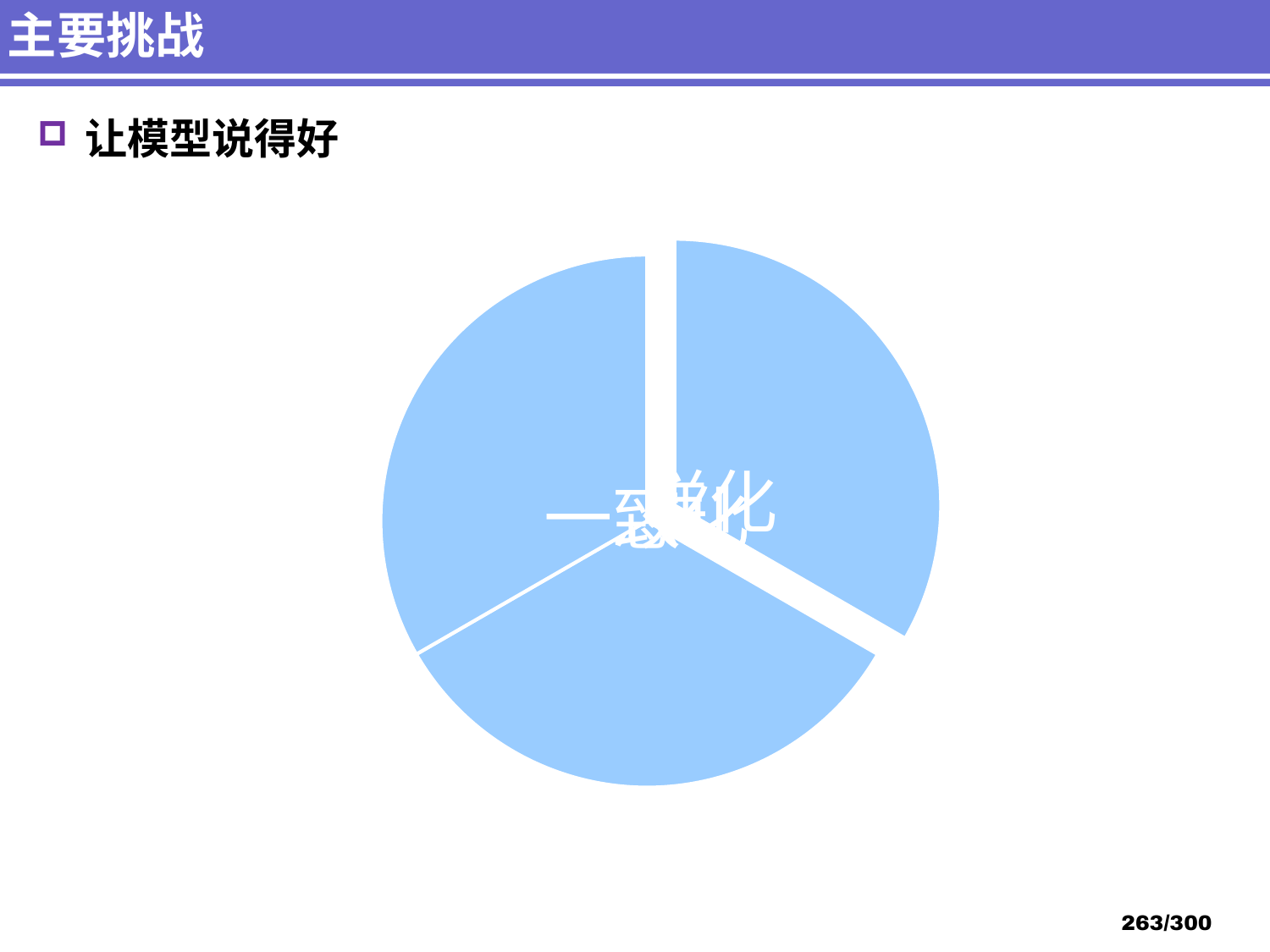

# 主要挑战
让模型说得好

多样化
情感化
一致化
263/300